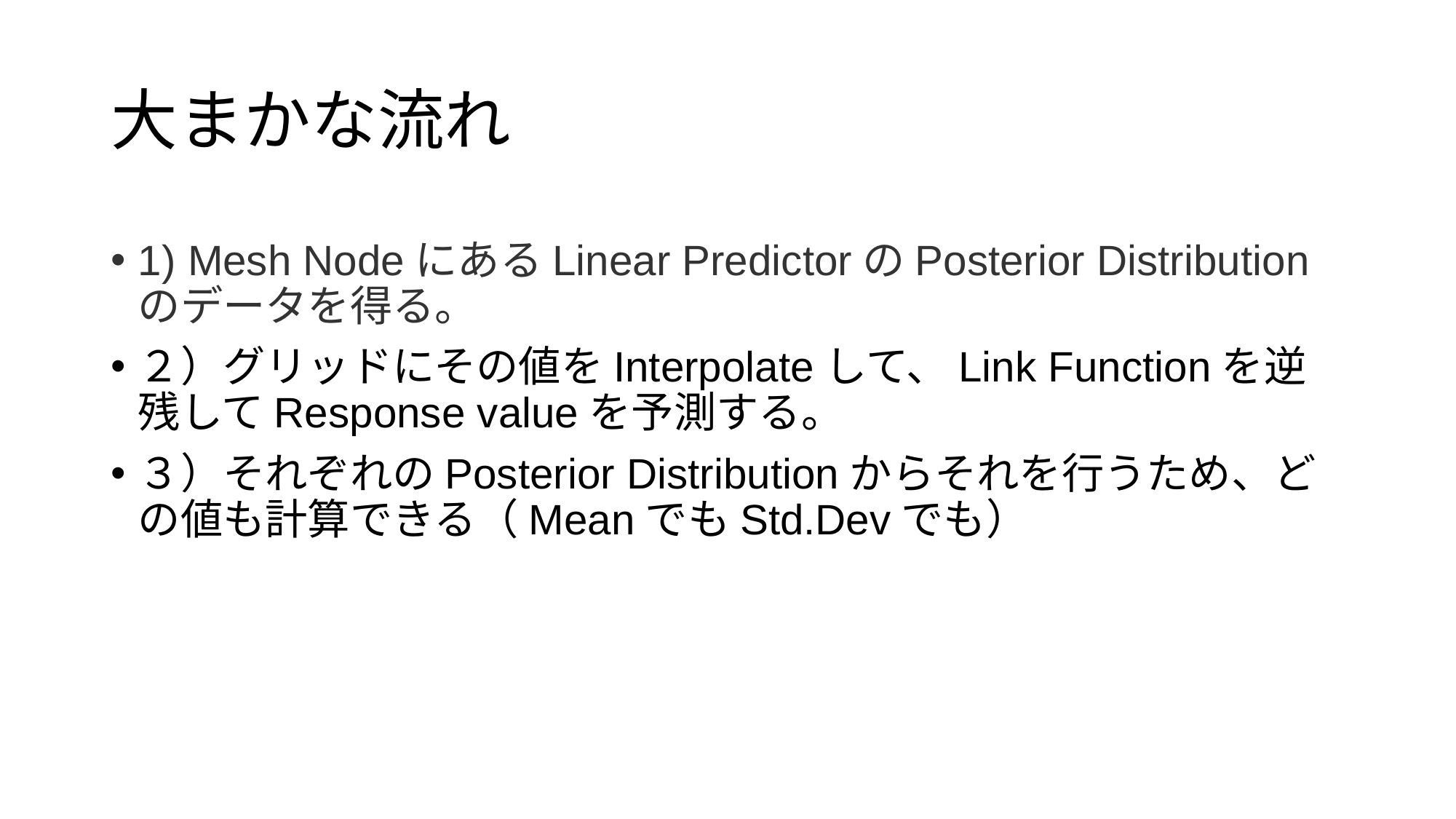

# 大まかな流れ
1) Mesh NodeにあるLinear PredictorのPosterior Distributionのデータを得る。
２）グリッドにその値をInterpolateして、Link Functionを逆残してResponse valueを予測する。
３）それぞれのPosterior Distributionからそれを行うため、どの値も計算できる（MeanでもStd.Devでも）